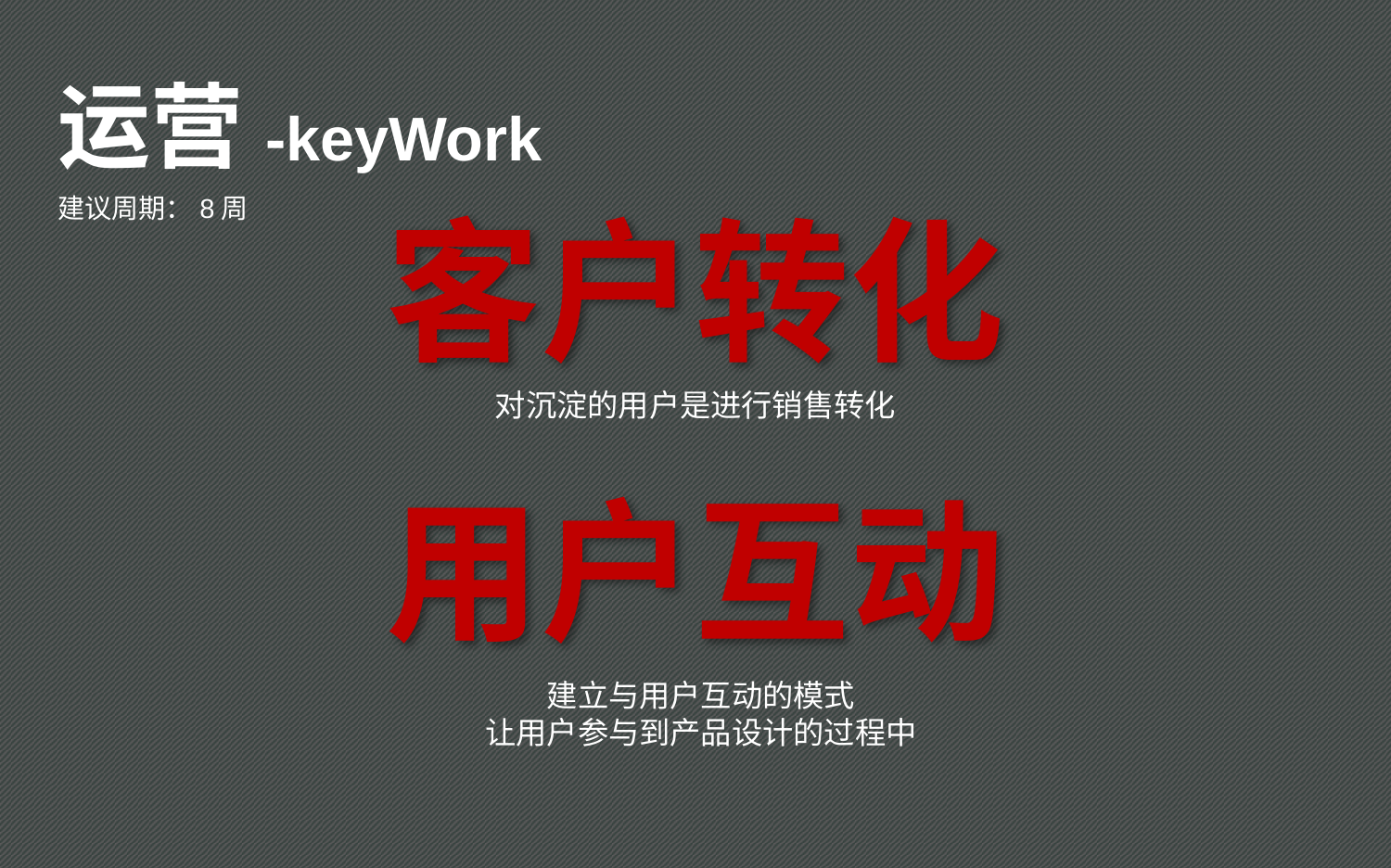

运营-keyWork
建议周期：8周
客户转化
对沉淀的用户是进行销售转化
用户互动
建立与用户互动的模式
让用户参与到产品设计的过程中